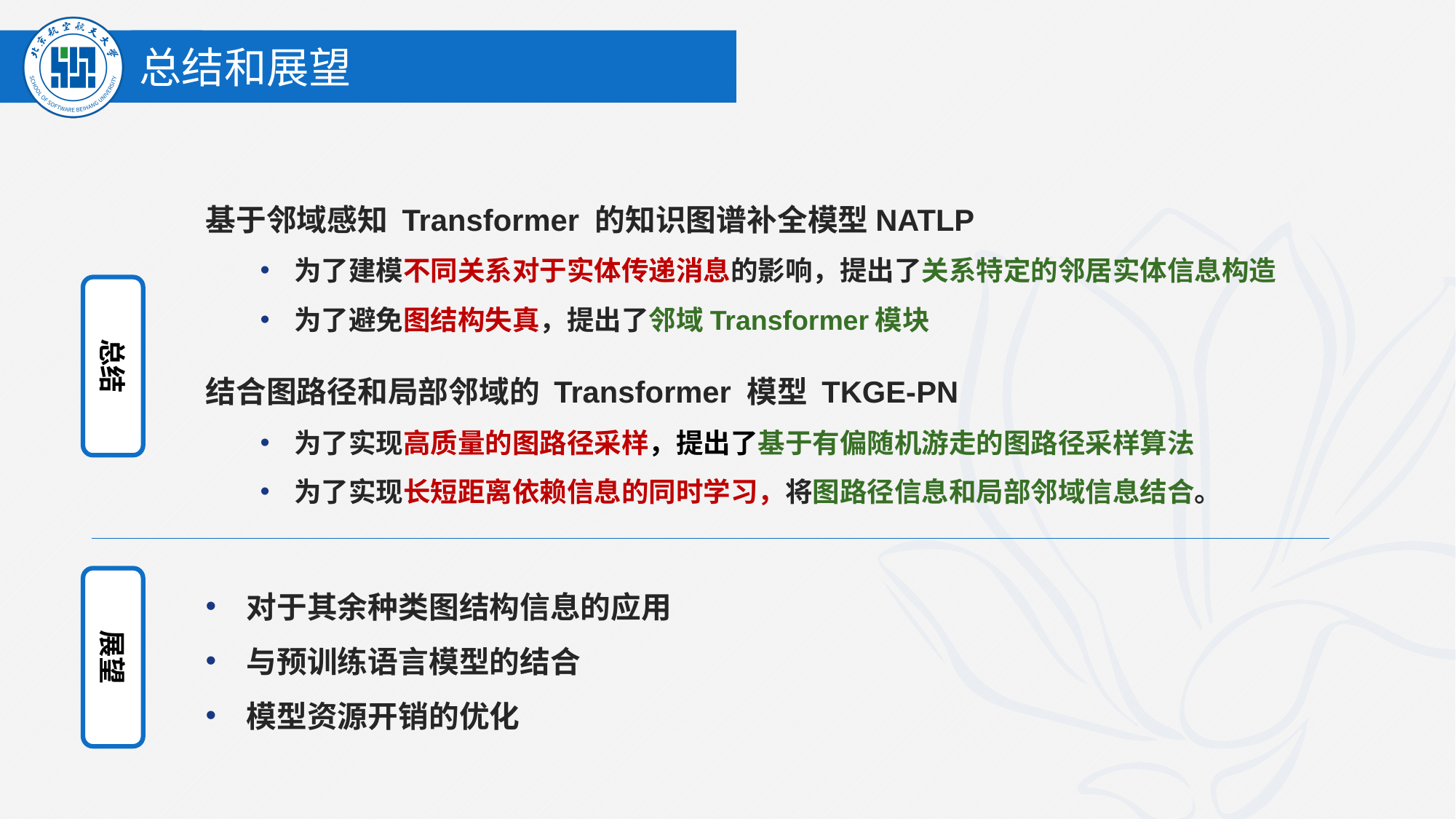

总结和展望
基于邻域感知 Transformer 的知识图谱补全模型NATLP
为了建模不同关系对于实体传递消息的影响，提出了关系特定的邻居实体信息构造
为了避免图结构失真，提出了邻域Transformer模块
总结
结合图路径和局部邻域的 Transformer 模型 TKGE-PN
为了实现高质量的图路径采样，提出了基于有偏随机游走的图路径采样算法
为了实现长短距离依赖信息的同时学习，将图路径信息和局部邻域信息结合。
对于其余种类图结构信息的应用
与预训练语言模型的结合
模型资源开销的优化
展望